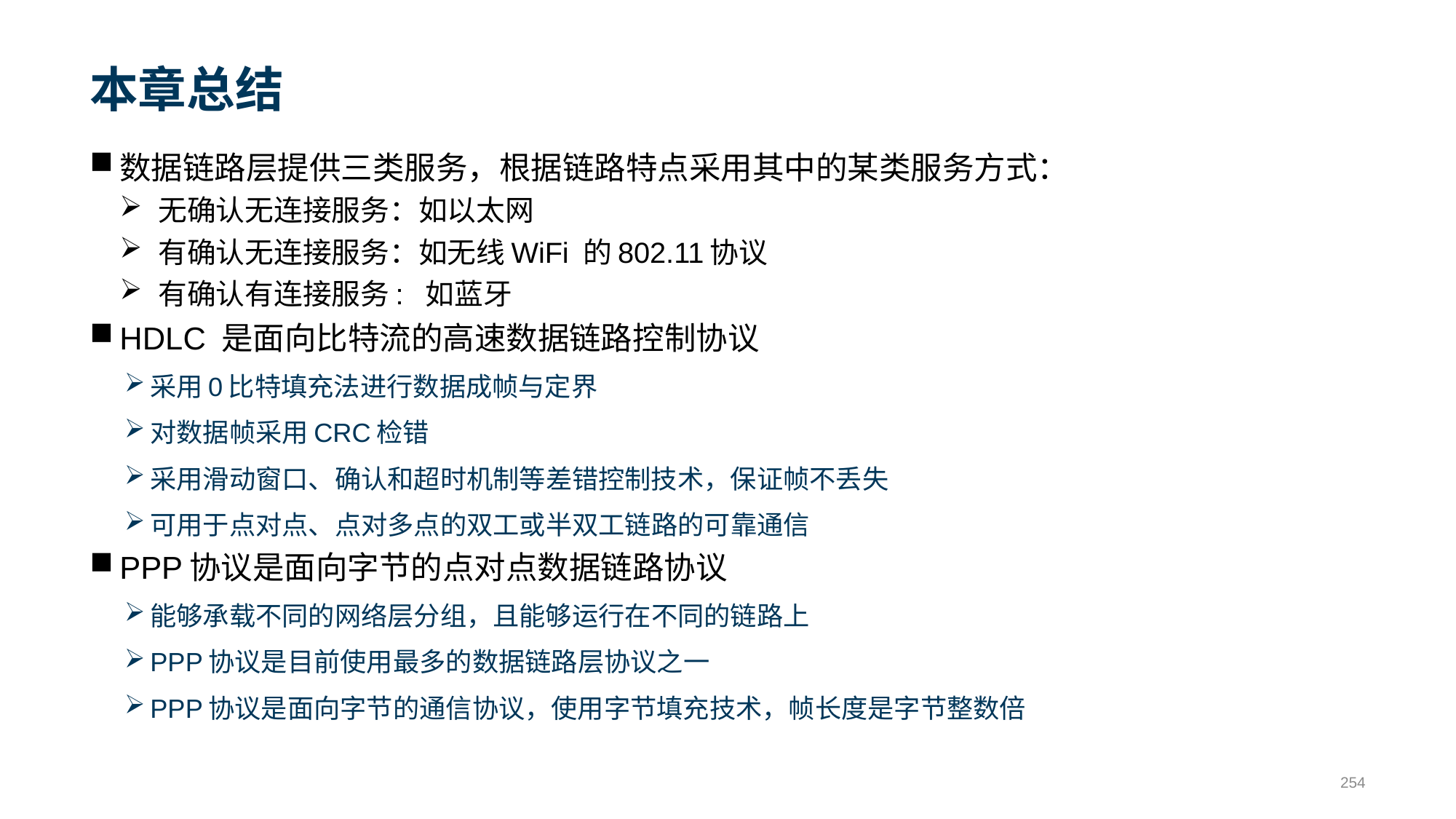

# 本章总结
数据链路层提供三类服务，根据链路特点采用其中的某类服务方式：
无确认无连接服务：如以太网
有确认无连接服务：如无线WiFi 的802.11协议
有确认有连接服务:  如蓝牙
HDLC 是面向比特流的高速数据链路控制协议
采用0比特填充法进行数据成帧与定界
对数据帧采用CRC检错
采用滑动窗口、确认和超时机制等差错控制技术，保证帧不丢失
可用于点对点、点对多点的双工或半双工链路的可靠通信
PPP协议是面向字节的点对点数据链路协议
能够承载不同的网络层分组，且能够运行在不同的链路上
PPP协议是目前使用最多的数据链路层协议之一
PPP协议是面向字节的通信协议，使用字节填充技术，帧长度是字节整数倍

254